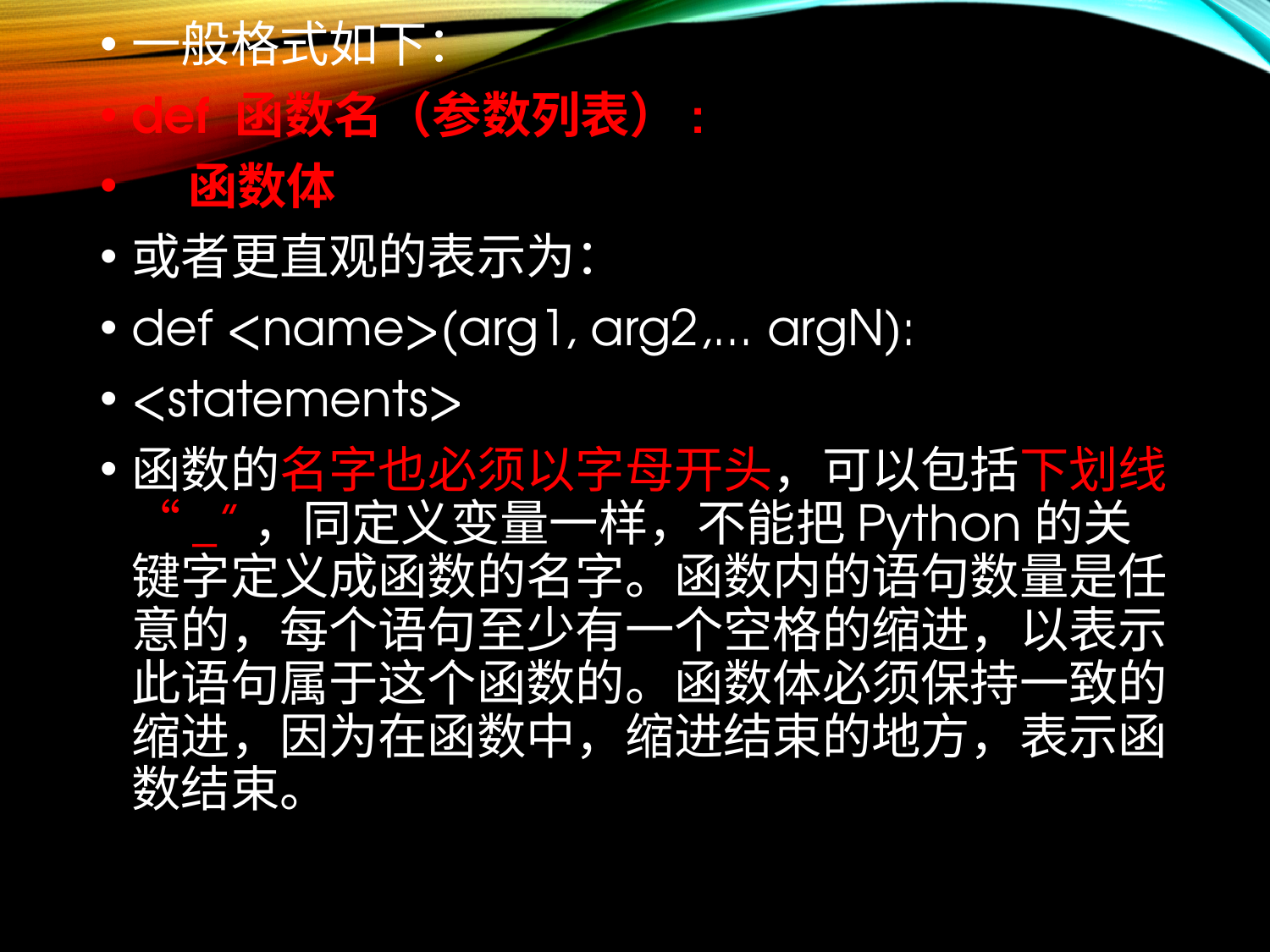

一般格式如下：
def 函数名（参数列表）:
    函数体
或者更直观的表示为：
def <name>(arg1, arg2,... argN):
<statements>
函数的名字也必须以字母开头，可以包括下划线“_”，同定义变量一样，不能把Python的关键字定义成函数的名字。函数内的语句数量是任意的，每个语句至少有一个空格的缩进，以表示此语句属于这个函数的。函数体必须保持一致的缩进，因为在函数中，缩进结束的地方，表示函数结束。